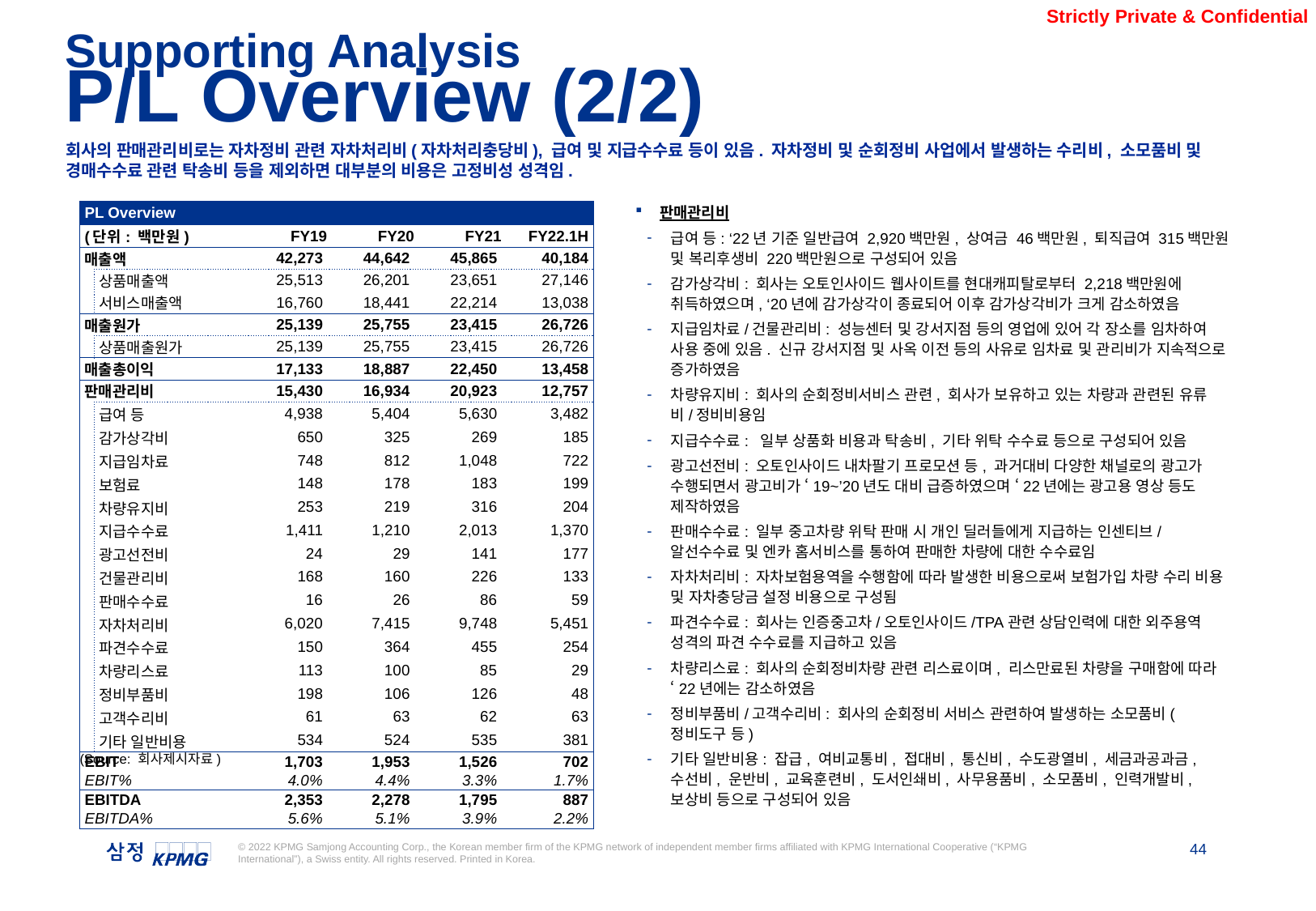

Supporting Analysis
P/L Overview (2/2)
회사의 판매관리비로는 자차정비 관련 자차처리비(자차처리충당비), 급여 및 지급수수료 등이 있음. 자차정비 및 순회정비 사업에서 발생하는 수리비, 소모품비 및 경매수수료 관련 탁송비 등을 제외하면 대부분의 비용은 고정비성 성격임.
| PL Overview |  |  |  |  |  |
| --- | --- | --- | --- | --- | --- |
| (단위: 백만원) |  | FY19 | FY20 | FY21 | FY22.1H |
| 매출액 |  | 42,273 | 44,642 | 45,865 | 40,184 |
|  | 상품매출액 | 25,513 | 26,201 | 23,651 | 27,146 |
|  | 서비스매출액 | 16,760 | 18,441 | 22,214 | 13,038 |
| 매출원가 |  | 25,139 | 25,755 | 23,415 | 26,726 |
|  | 상품매출원가 | 25,139 | 25,755 | 23,415 | 26,726 |
| 매출총이익 |  | 17,133 | 18,887 | 22,450 | 13,458 |
| 판매관리비 |  | 15,430 | 16,934 | 20,923 | 12,757 |
|  | 급여 등 | 4,938 | 5,404 | 5,630 | 3,482 |
|  | 감가상각비 | 650 | 325 | 269 | 185 |
|  | 지급임차료 | 748 | 812 | 1,048 | 722 |
|  | 보험료 | 148 | 178 | 183 | 199 |
|  | 차량유지비 | 253 | 219 | 316 | 204 |
|  | 지급수수료 | 1,411 | 1,210 | 2,013 | 1,370 |
|  | 광고선전비 | 24 | 29 | 141 | 177 |
|  | 건물관리비 | 168 | 160 | 226 | 133 |
|  | 판매수수료 | 16 | 26 | 86 | 59 |
|  | 자차처리비 | 6,020 | 7,415 | 9,748 | 5,451 |
|  | 파견수수료 | 150 | 364 | 455 | 254 |
|  | 차량리스료 | 113 | 100 | 85 | 29 |
|  | 정비부품비 | 198 | 106 | 126 | 48 |
|  | 고객수리비 | 61 | 63 | 62 | 63 |
|  | 기타 일반비용 | 534 | 524 | 535 | 381 |
| EBIT |  | 1,703 | 1,953 | 1,526 | 702 |
| EBIT% |  | 4.0% | 4.4% | 3.3% | 1.7% |
| EBITDA |  | 2,353 | 2,278 | 1,795 | 887 |
| EBITDA% |  | 5.6% | 5.1% | 3.9% | 2.2% |
판매관리비
급여 등: ‘22년 기준 일반급여 2,920백만원, 상여금 46백만원, 퇴직급여 315백만원 및 복리후생비 220백만원으로 구성되어 있음
감가상각비: 회사는 오토인사이드 웹사이트를 현대캐피탈로부터 2,218백만원에 취득하였으며, ‘20년에 감가상각이 종료되어 이후 감가상각비가 크게 감소하였음
지급임차료/건물관리비: 성능센터 및 강서지점 등의 영업에 있어 각 장소를 임차하여 사용 중에 있음. 신규 강서지점 및 사옥 이전 등의 사유로 임차료 및 관리비가 지속적으로 증가하였음
차량유지비: 회사의 순회정비서비스 관련, 회사가 보유하고 있는 차량과 관련된 유류비/정비비용임
지급수수료:  일부 상품화 비용과 탁송비, 기타 위탁 수수료 등으로 구성되어 있음
광고선전비: 오토인사이드 내차팔기 프로모션 등, 과거대비 다양한 채널로의 광고가 수행되면서 광고비가 ‘19~’20년도 대비 급증하였으며 ‘22년에는 광고용 영상 등도 제작하였음
판매수수료: 일부 중고차량 위탁 판매 시 개인 딜러들에게 지급하는 인센티브/알선수수료 및 엔카 홈서비스를 통하여 판매한 차량에 대한 수수료임
자차처리비: 자차보험용역을 수행함에 따라 발생한 비용으로써 보험가입 차량 수리 비용 및 자차충당금 설정 비용으로 구성됨
파견수수료: 회사는 인증중고차/오토인사이드/TPA관련 상담인력에 대한 외주용역 성격의 파견 수수료를 지급하고 있음
차량리스료: 회사의 순회정비차량 관련 리스료이며, 리스만료된 차량을 구매함에 따라 ‘22년에는 감소하였음
정비부품비/고객수리비: 회사의 순회정비 서비스 관련하여 발생하는 소모품비(정비도구 등)
기타 일반비용: 잡급, 여비교통비, 접대비, 통신비, 수도광열비, 세금과공과금, 수선비, 운반비, 교육훈련비, 도서인쇄비, 사무용품비, 소모품비, 인력개발비, 보상비 등으로 구성되어 있음

(Source: 회사제시자료)